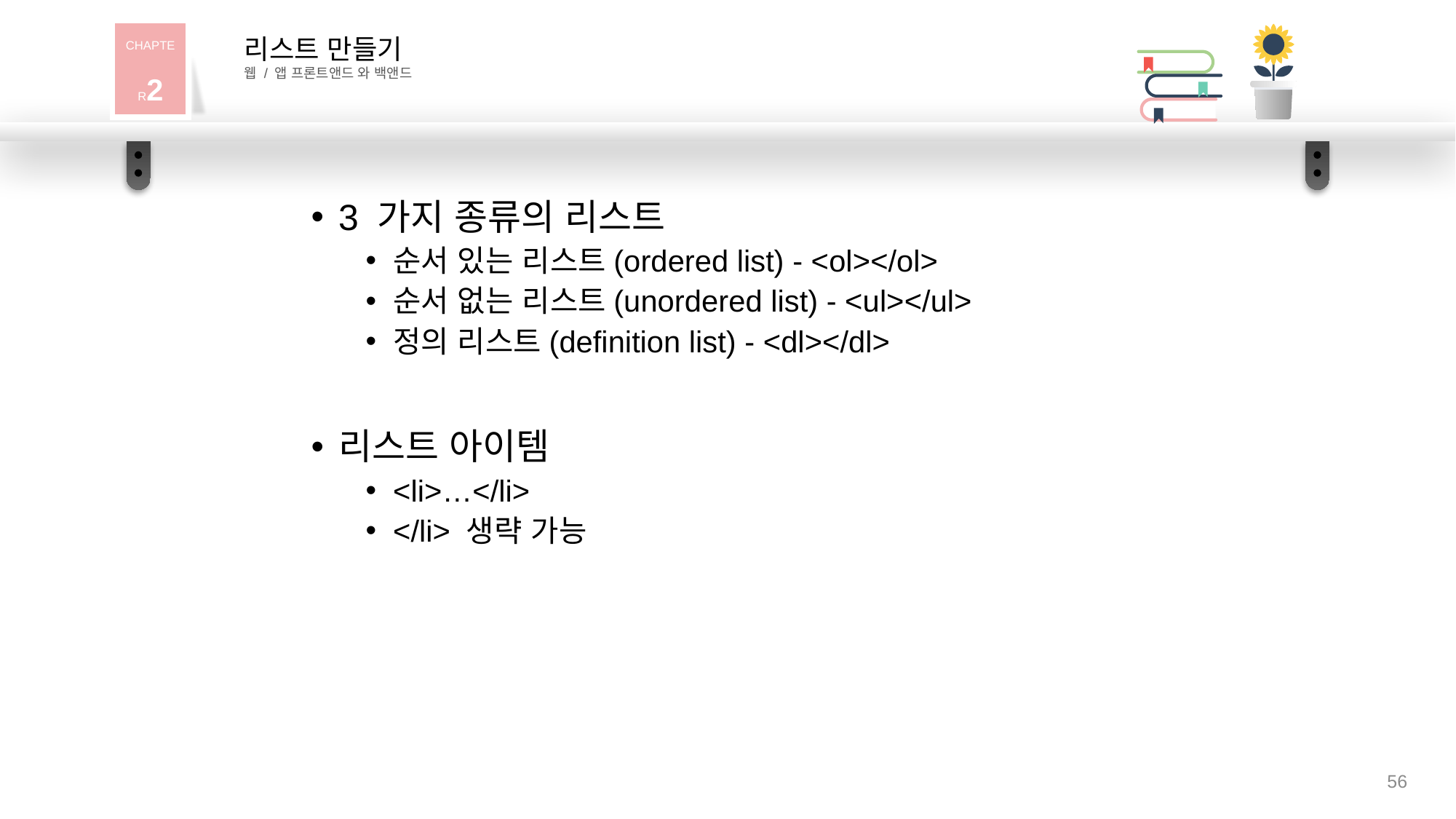

CHAPTER2

리스트 만들기
웹 / 앱 프론트앤드 와 백앤드

3 가지 종류의 리스트
순서 있는 리스트(ordered list) - <ol></ol>
순서 없는 리스트(unordered list) - <ul></ul>
정의 리스트(definition list) - <dl></dl>

리스트 아이템
<li>…</li>
</li> 생략 가능

56